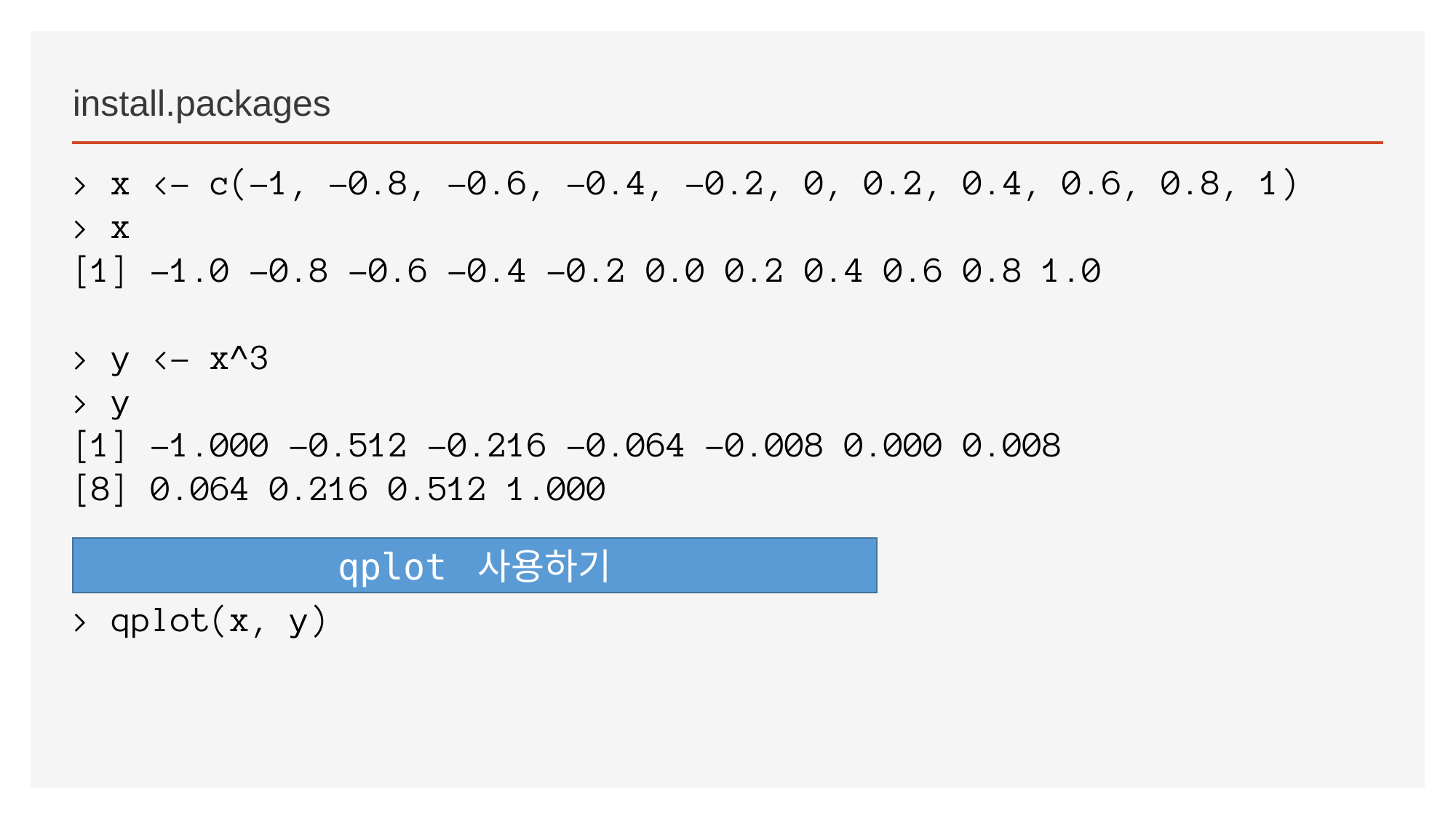

install.packages
> x <- c(-1, -0.8, -0.6, -0.4, -0.2, 0, 0.2, 0.4, 0.6, 0.8, 1)
> x
[1] -1.0 -0.8 -0.6 -0.4 -0.2 0.0 0.2 0.4 0.6 0.8 1.0

> y <- x^3
> y
[1] -1.000 -0.512 -0.216 -0.064 -0.008 0.000 0.008
[8] 0.064 0.216 0.512 1.000

> qplot(x, y)
qplot 사용하기